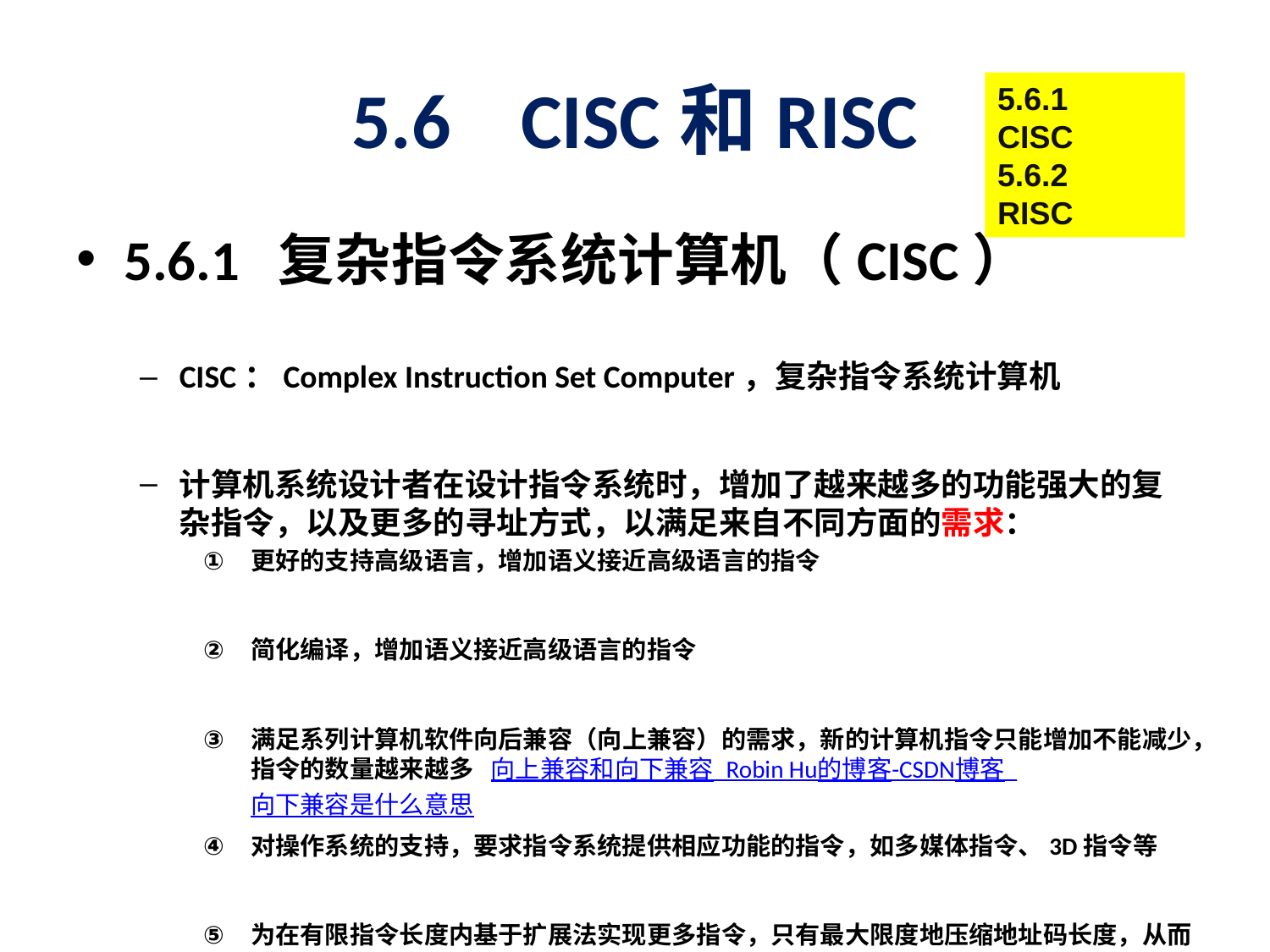

# 5.6    CISC和RISC
5.6.1　CISC
5.6.2　RISC
5.6.1  复杂指令系统计算机（CISC）

CISC：Complex Instruction Set Computer，复杂指令系统计算机

计算机系统设计者在设计指令系统时，增加了越来越多的功能强大的复杂指令，以及更多的寻址方式，以满足来自不同方面的需求：
更好的支持高级语言，增加语义接近高级语言的指令

简化编译，增加语义接近高级语言的指令

满足系列计算机软件向后兼容（向上兼容）的需求，新的计算机指令只能增加不能减少，指令的数量越来越多   向上兼容和向下兼容_Robin Hu的博客-CSDN博客_向下兼容是什么意思
对操作系统的支持，要求指令系统提供相应功能的指令，如多媒体指令、3D指令等

为在有限指令长度内基于扩展法实现更多指令，只有最大限度地压缩地址码长度，从而设计多种寻址方式